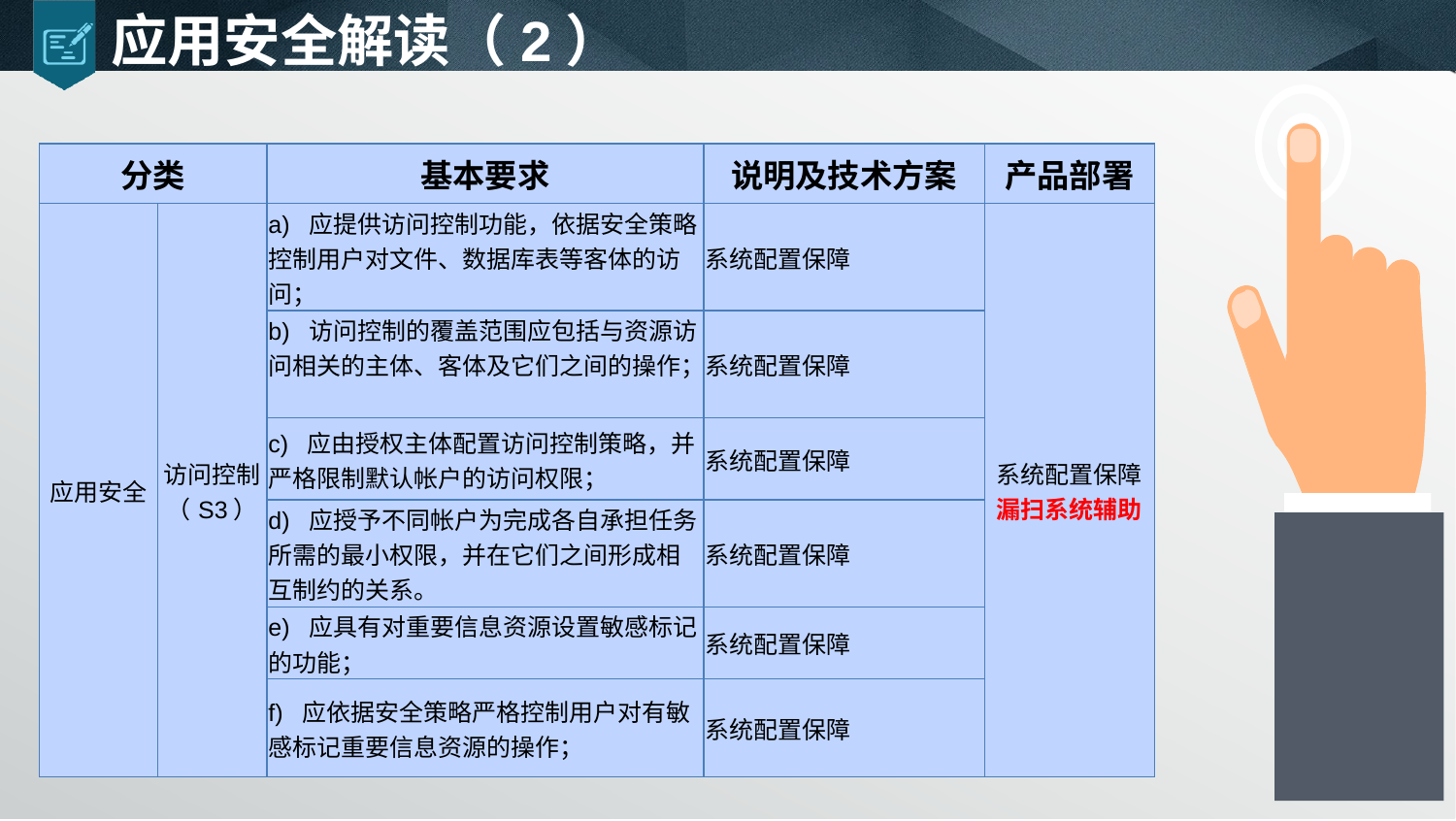

# 应用安全解读（2）

| 分类 |  | 基本要求 | 说明及技术方案 | 产品部署 |
| --- | --- | --- | --- | --- |
| 应用安全 | 访问控制（S3） | a) 应提供访问控制功能，依据安全策略控制用户对文件、数据库表等客体的访问； | 系统配置保障 | 系统配置保障 漏扫系统辅助 |
|  |  | b) 访问控制的覆盖范围应包括与资源访问相关的主体、客体及它们之间的操作； | 系统配置保障 |  |
|  |  | c) 应由授权主体配置访问控制策略，并严格限制默认帐户的访问权限； | 系统配置保障 |  |
|  |  | d) 应授予不同帐户为完成各自承担任务所需的最小权限，并在它们之间形成相互制约的关系。 | 系统配置保障 |  |
|  |  | e) 应具有对重要信息资源设置敏感标记的功能； | 系统配置保障 |  |
|  |  | f) 应依据安全策略严格控制用户对有敏感标记重要信息资源的操作； | 系统配置保障 |  |